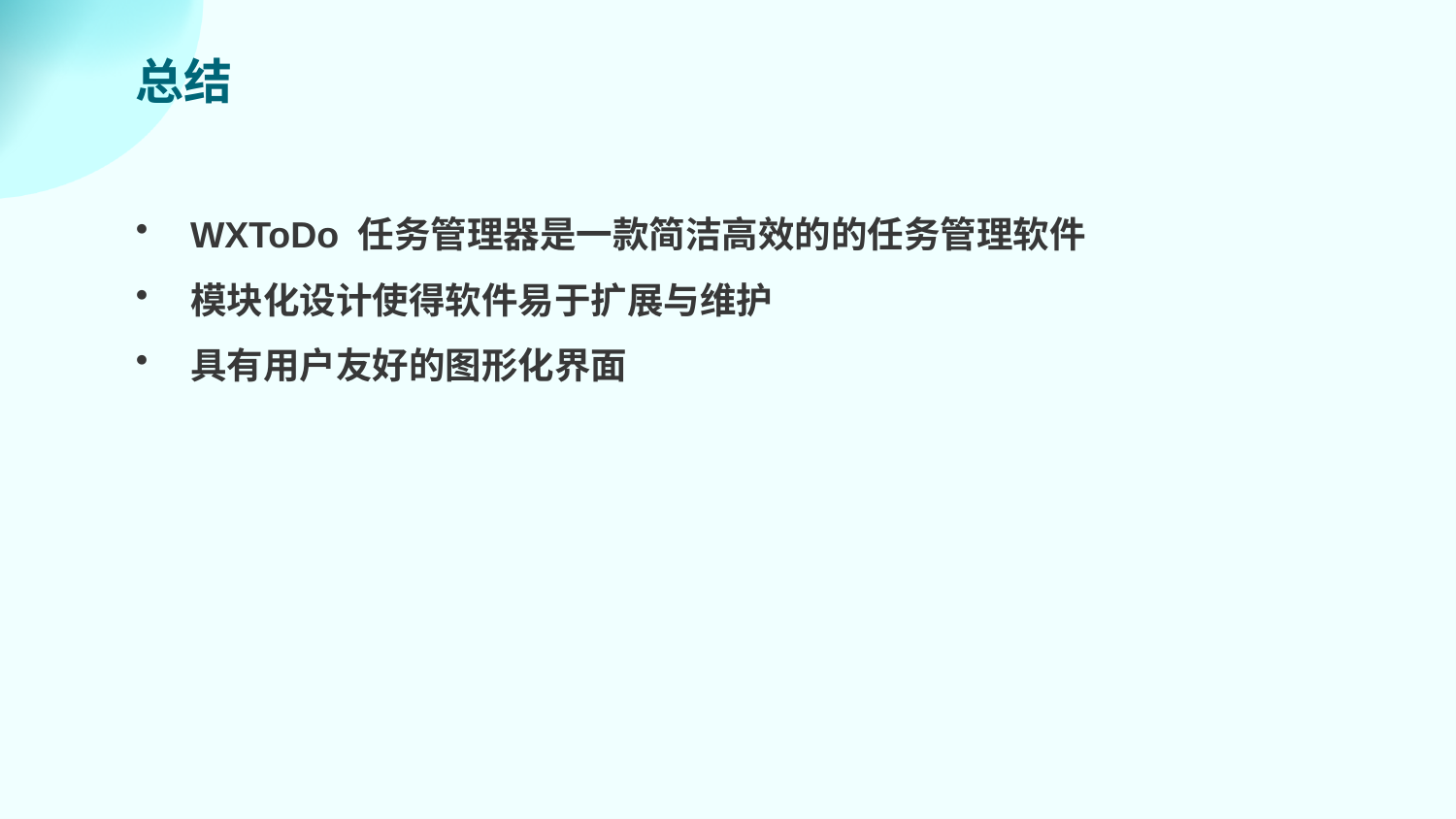

总结
WXToDo 任务管理器是一款简洁高效的的任务管理软件
模块化设计使得软件易于扩展与维护
具有用户友好的图形化界面